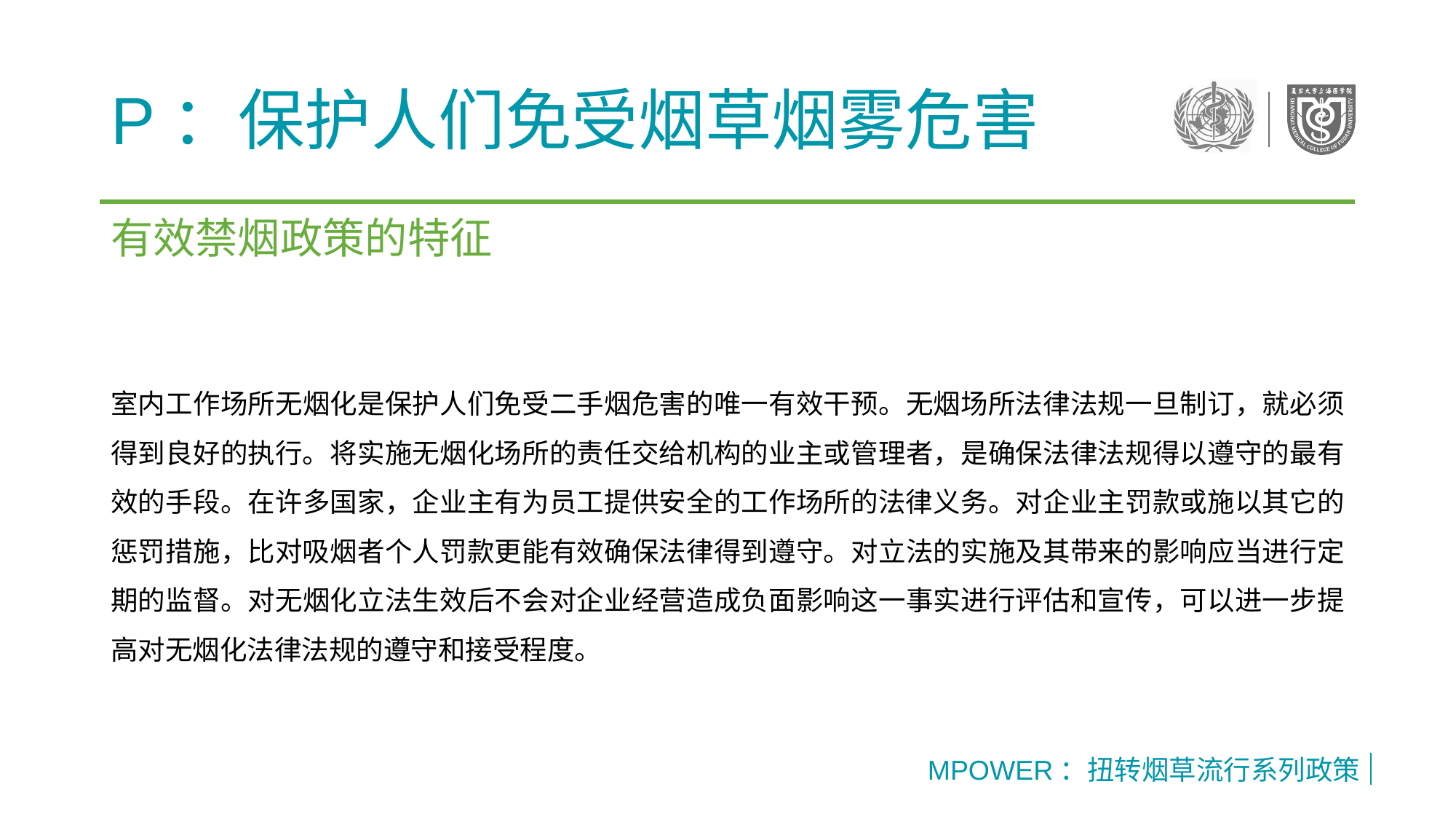

# P：保护人们免受烟草烟雾危害
有效禁烟政策的特征
室内工作场所无烟化是保护人们免受二手烟危害的唯一有效干预。无烟场所法律法规一旦制订，就必须得到良好的执行。将实施无烟化场所的责任交给机构的业主或管理者，是确保法律法规得以遵守的最有效的手段。在许多国家，企业主有为员工提供安全的工作场所的法律义务。对企业主罚款或施以其它的惩罚措施，比对吸烟者个人罚款更能有效确保法律得到遵守。对立法的实施及其带来的影响应当进行定期的监督。对无烟化立法生效后不会对企业经营造成负面影响这一事实进行评估和宣传，可以进一步提高对无烟化法律法规的遵守和接受程度。